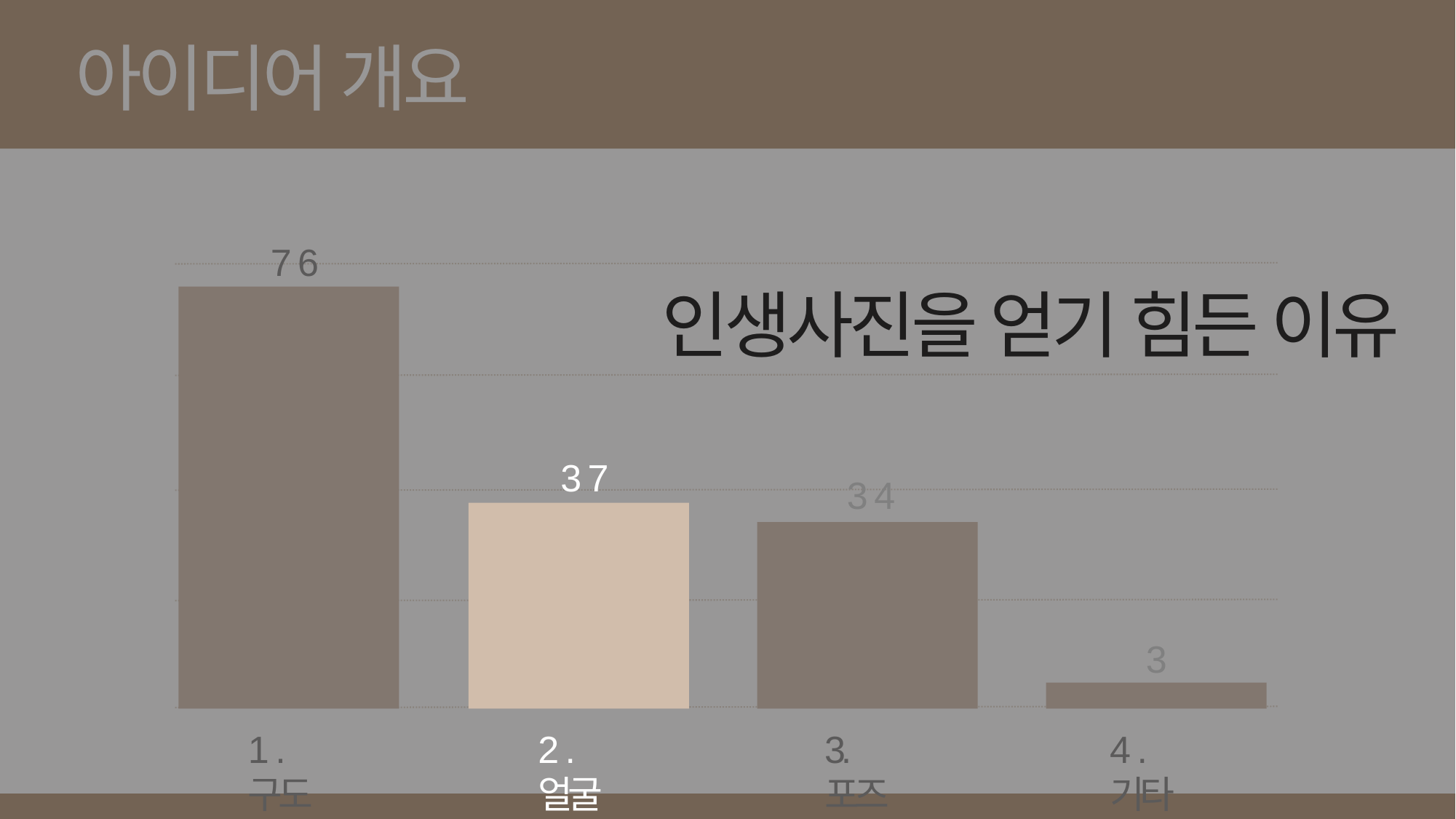

아이디어 개요
7 6
인생사진을 얻기 힘든 이유

3 7
3 4

3

1 . 구도
2 . 얼굴
3. 포즈
4 . 기타